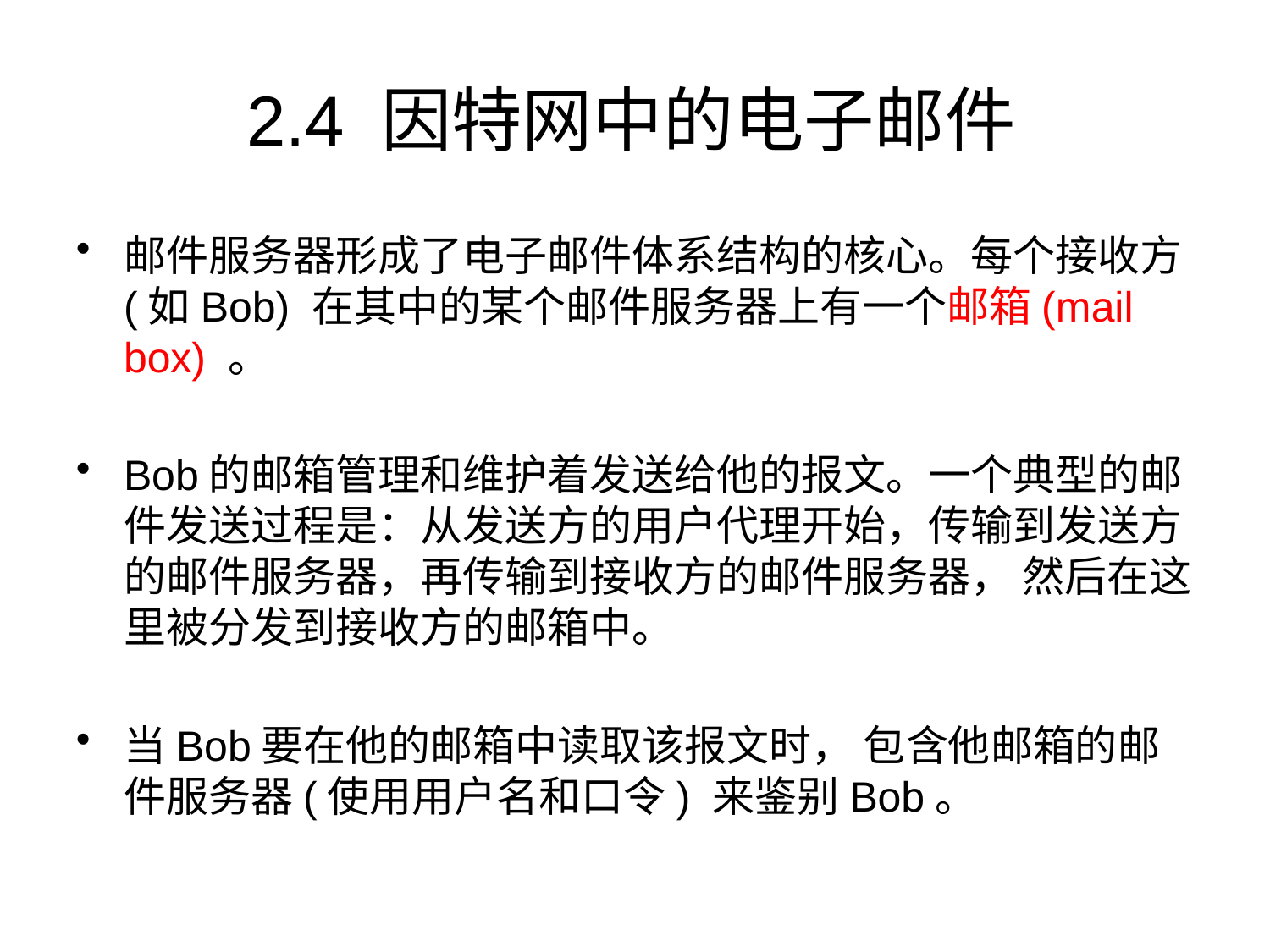

# 2.4 因特网中的电子邮件
邮件服务器形成了电子邮件体系结构的核心。每个接收方(如Bob) 在其中的某个邮件服务器上有一个邮箱(mail box) 。

Bob的邮箱管理和维护着发送给他的报文。一个典型的邮件发送过程是：从发送方的用户代理开始，传输到发送方的邮件服务器，再传输到接收方的邮件服务器， 然后在这里被分发到接收方的邮箱中。

当Bob要在他的邮箱中读取该报文时， 包含他邮箱的邮件服务器(使用用户名和口令) 来鉴别Bob。